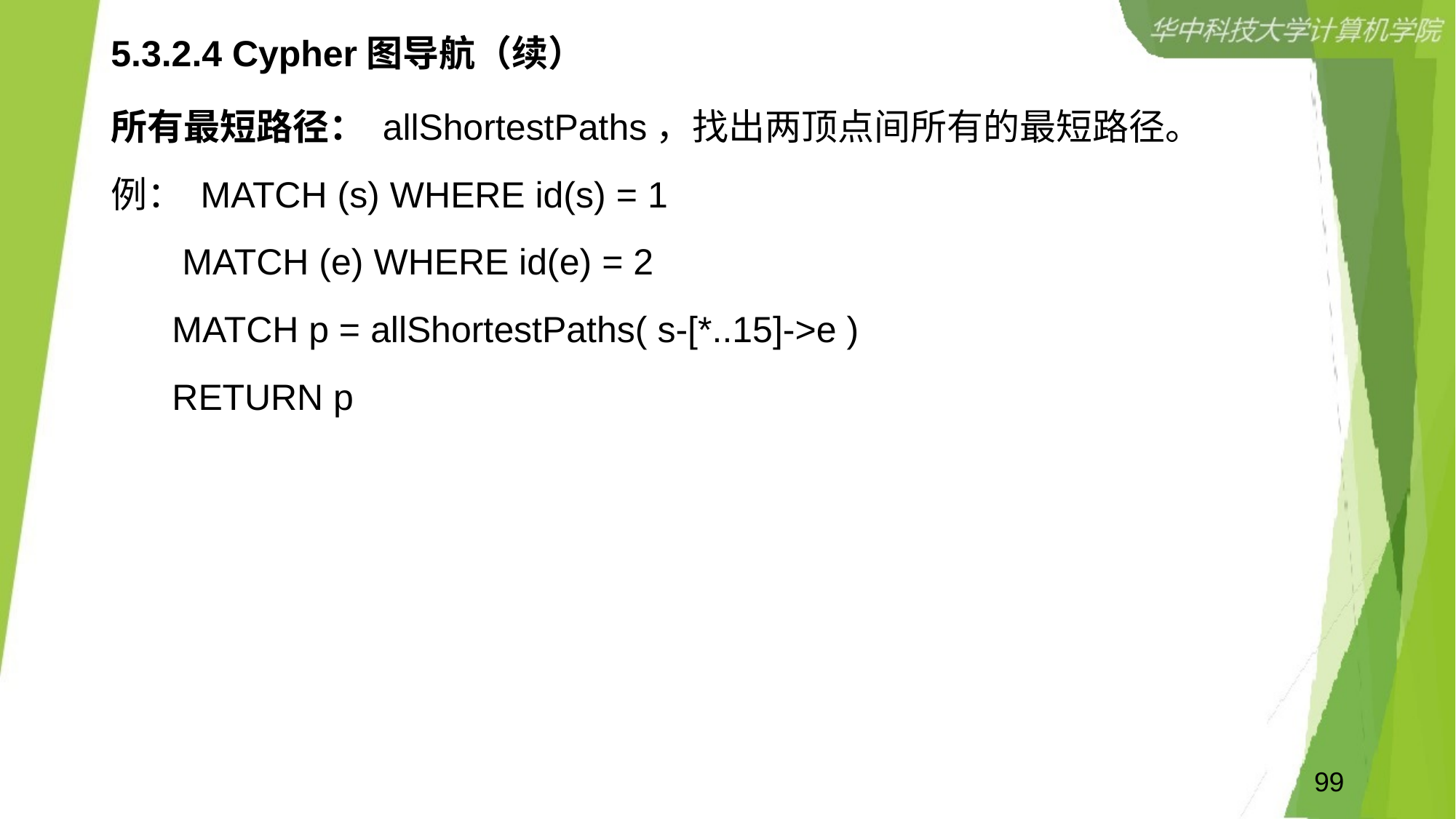

# 5.3.2.4 Cypher图导航（续）
所有最短路径： allShortestPaths，找出两顶点间所有的最短路径。
例： MATCH (s) WHERE id(s) = 1
       MATCH (e) WHERE id(e) = 2
      MATCH p = allShortestPaths( s-[*..15]->e )
      RETURN p

99